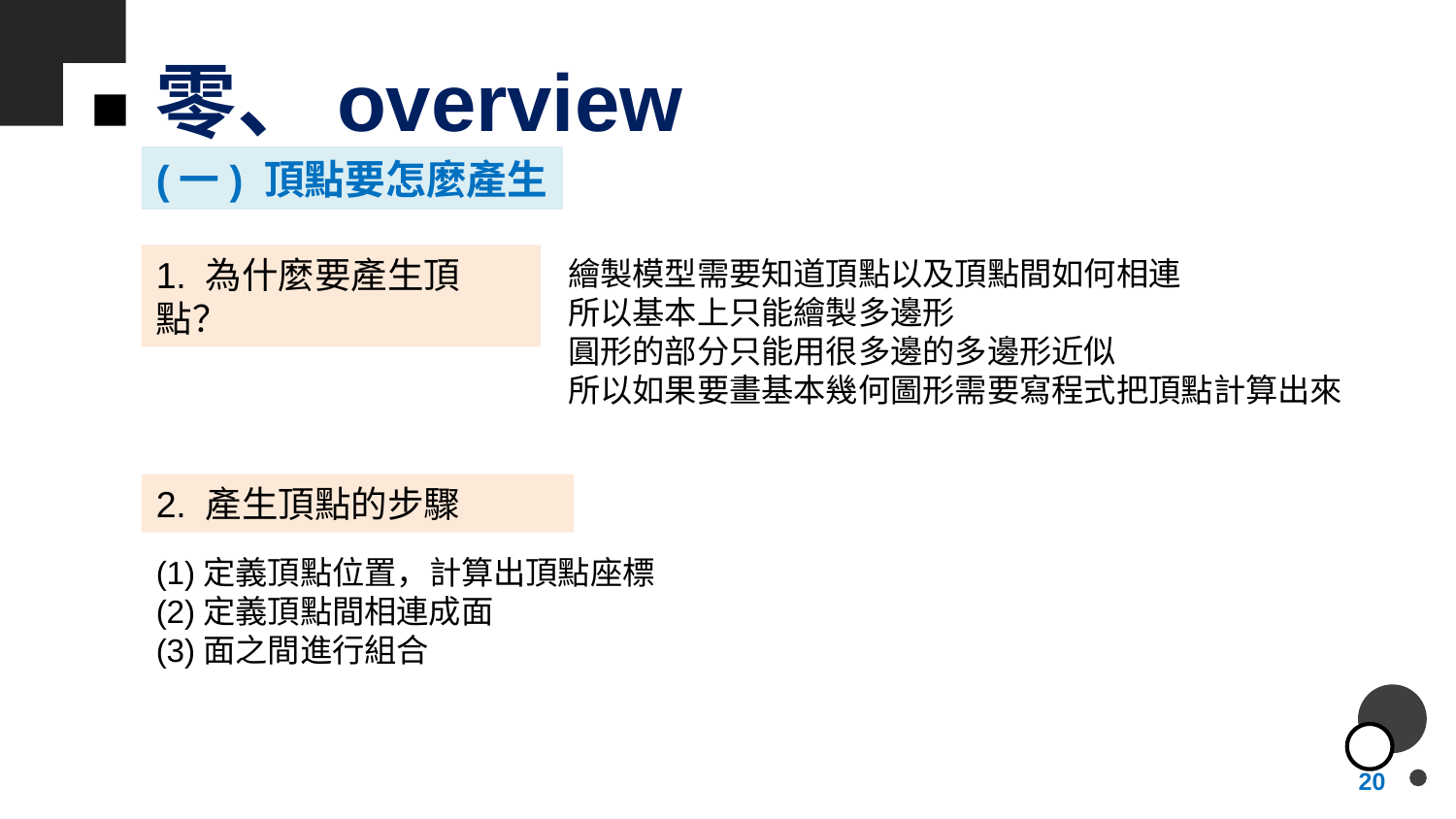

# 零、overview
(一) 頂點要怎麼產生
1. 為什麼要產生頂點？
繪製模型需要知道頂點以及頂點間如何相連
所以基本上只能繪製多邊形
圓形的部分只能用很多邊的多邊形近似
所以如果要畫基本幾何圖形需要寫程式把頂點計算出來
2. 產生頂點的步驟
(1)定義頂點位置，計算出頂點座標
(2)定義頂點間相連成面
(3)面之間進行組合

20